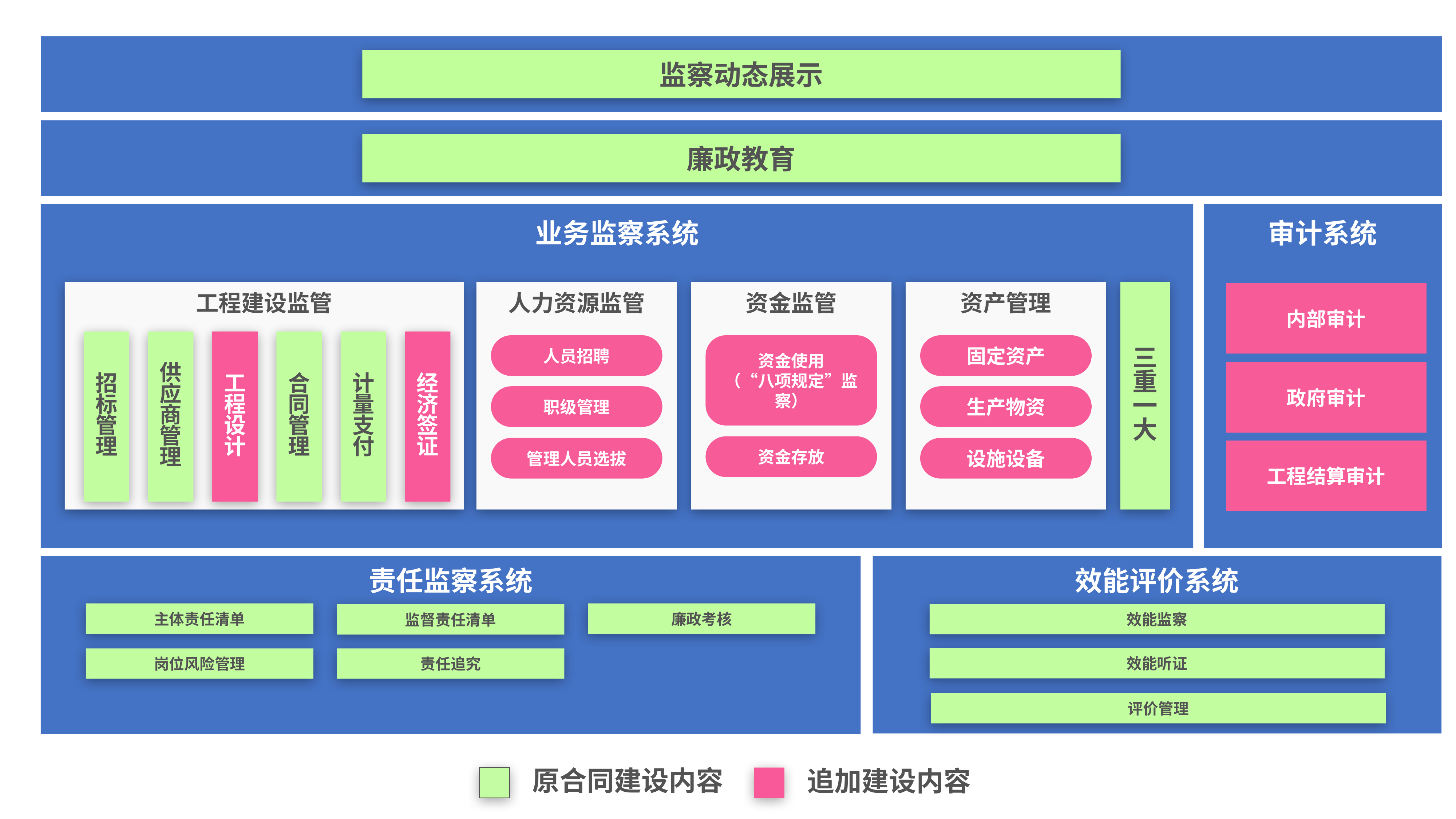

监察动态展示

廉政教育
业务监察系统
审计系统
工程建设监管
招标管理
供应商管理
工程设计
合同管理
计量支付
经济签证
人力资源监管
人员招聘
职级管理
管理人员选拔
三重一大
资金监管
资金使用
（“八项规定”监察）
资金存放
资产管理
固定资产
生产物资
设施设备
内部审计
政府审计
工程结算审计
效能评价系统
效能监察
效能听证
评价管理
责任监察系统
主体责任清单
廉政考核
监督责任清单
岗位风险管理
责任追究
原合同建设内容

追加建设内容